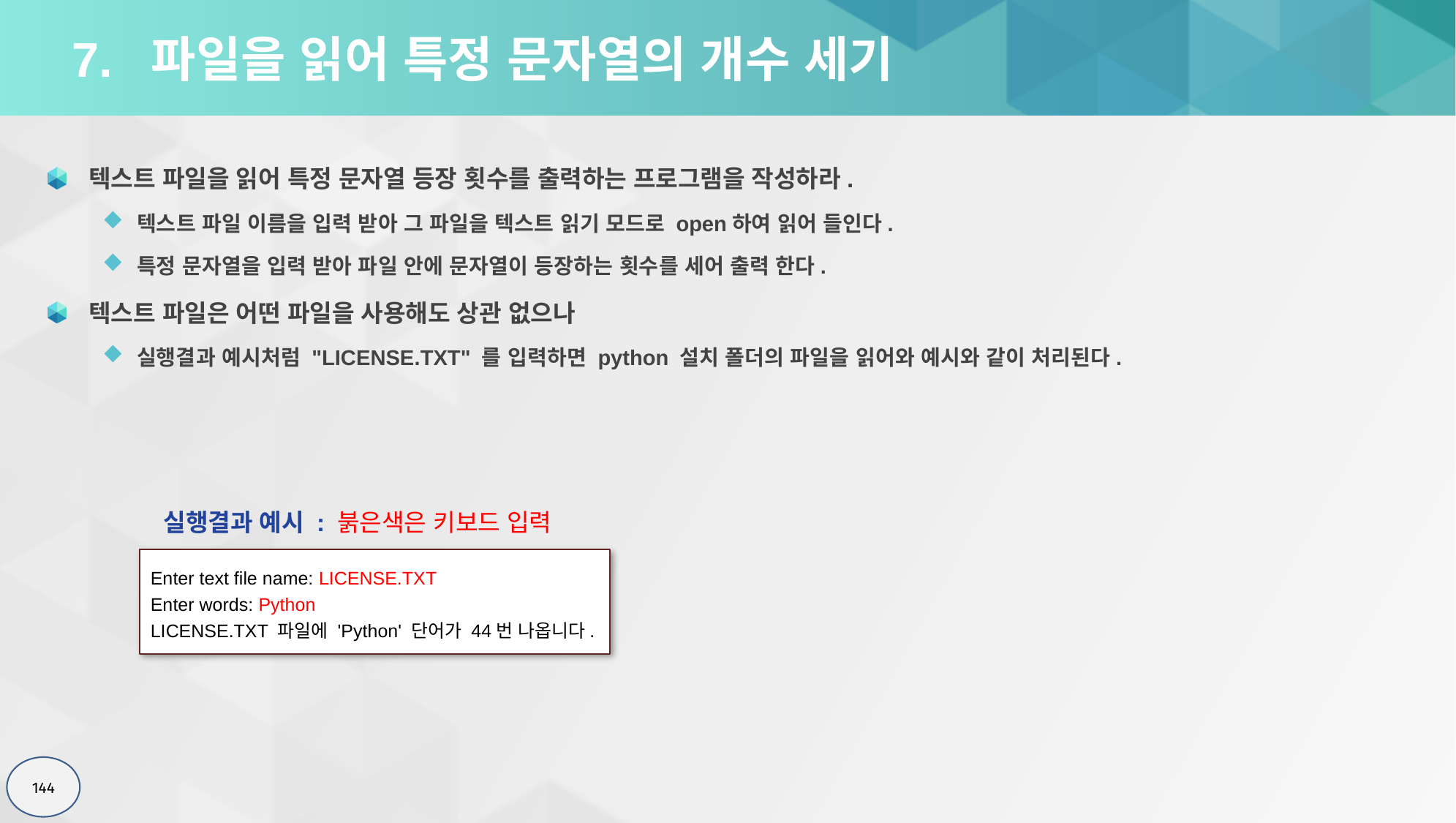

# 7.  파일을 읽어 특정 문자열의 개수 세기
텍스트 파일을 읽어 특정 문자열 등장 횟수를 출력하는 프로그램을 작성하라.
텍스트 파일 이름을 입력 받아 그 파일을 텍스트 읽기 모드로 open하여 읽어 들인다.
특정 문자열을 입력 받아 파일 안에 문자열이 등장하는 횟수를 세어 출력 한다.
텍스트 파일은 어떤 파일을 사용해도 상관 없으나
실행결과 예시처럼 "LICENSE.TXT" 를 입력하면 python 설치 폴더의 파일을 읽어와 예시와 같이 처리된다.
실행결과 예시 : 붉은색은 키보드 입력
Enter text file name: LICENSE.TXT
Enter words: Python
LICENSE.TXT 파일에 'Python' 단어가 44번 나옵니다.